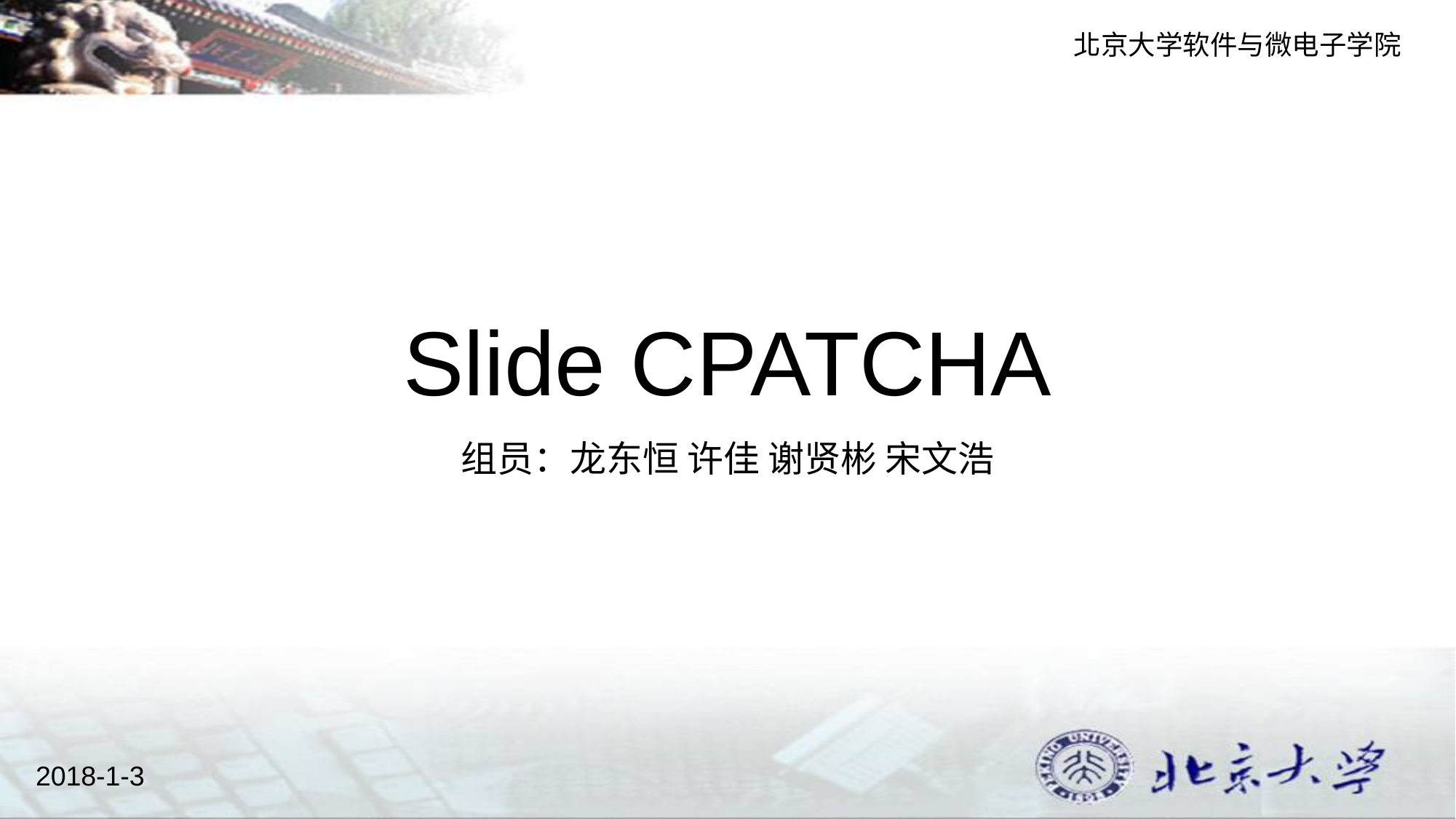

北京大学软件与微电子学院
# Slide CPATCHA
组员：龙东恒 许佳 谢贤彬 宋文浩
2018-1-3